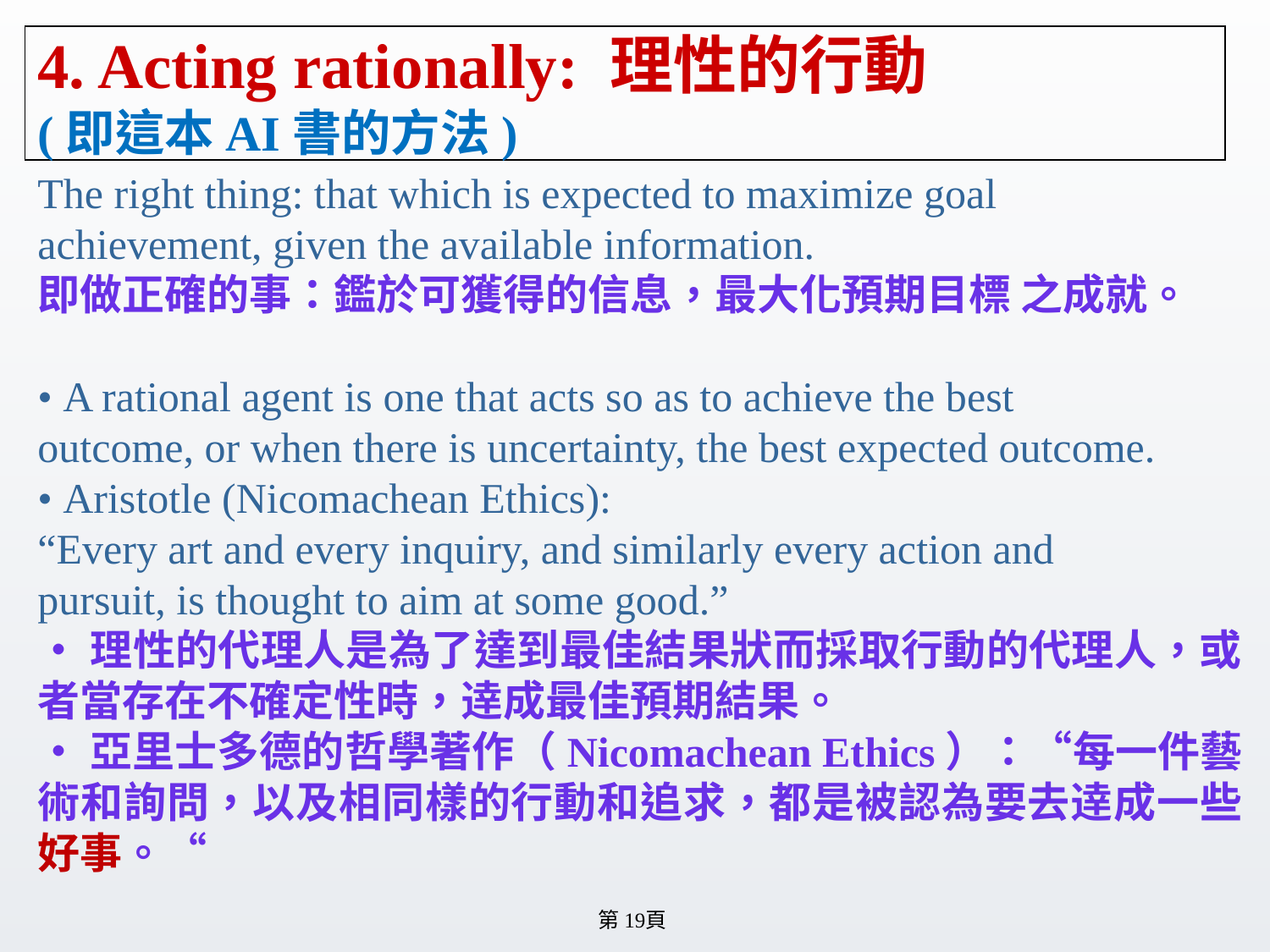

# 4. Acting rationally: 理性的行動 (即這本AI書的方法)
The right thing: that which is expected to maximize goal
achievement, given the available information.
即做正確的事：鑑於可獲得的信息，最大化預期目標 之成就。

• A rational agent is one that acts so as to achieve the best
outcome, or when there is uncertainty, the best expected outcome.
• Aristotle (Nicomachean Ethics):
“Every art and every inquiry, and similarly every action and
pursuit, is thought to aim at some good.”
•理性的代理人是為了達到最佳結果狀而採取行動的代理人，或者當存在不確定性時，逹成最佳預期結果。
•亞里士多德的哲學著作（Nicomachean Ethics）：“每一件藝術和詢問，以及相同樣的行動和追求，都是被認為要去逹成一些好事。“